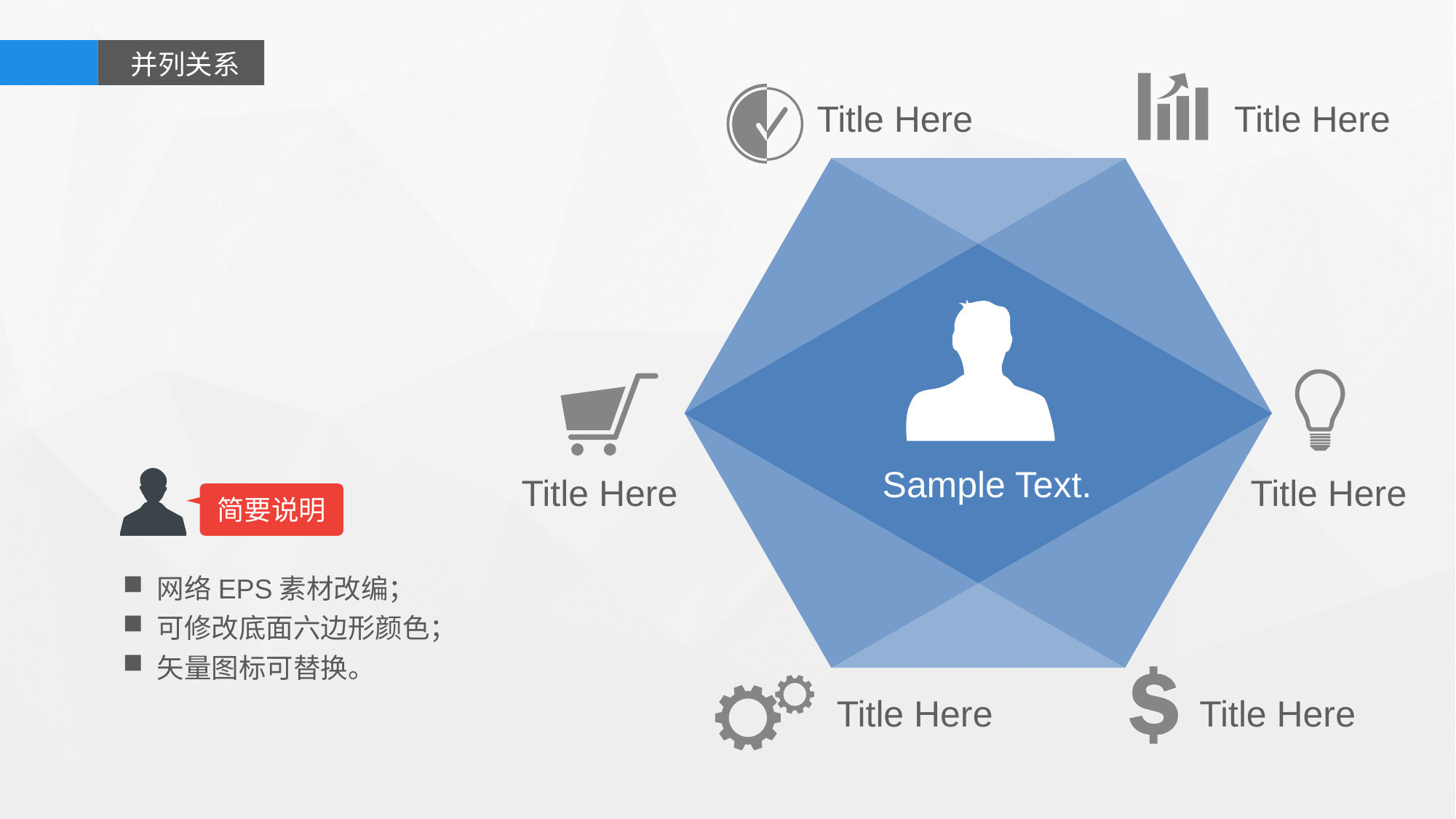

并列关系

Title Here
Title Here

Sample Text.

Title Here
Title Here
简要说明

网络EPS素材改编；
可修改底面六边形颜色；
矢量图标可替换。

Title Here
Title Here